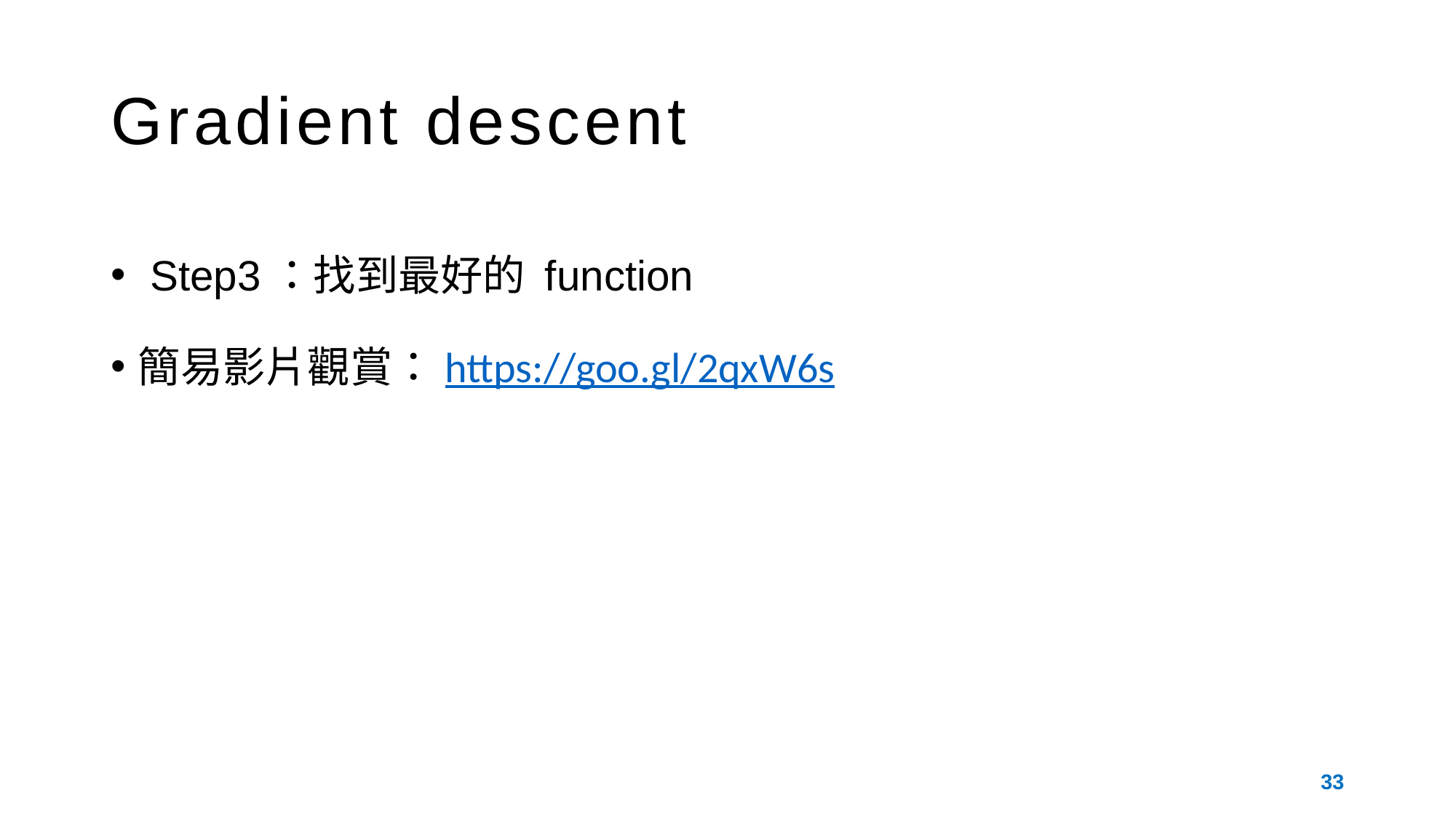

# Gradient descent
 Step3：找到最好的 function
簡易影片觀賞：https://goo.gl/2qxW6s
33